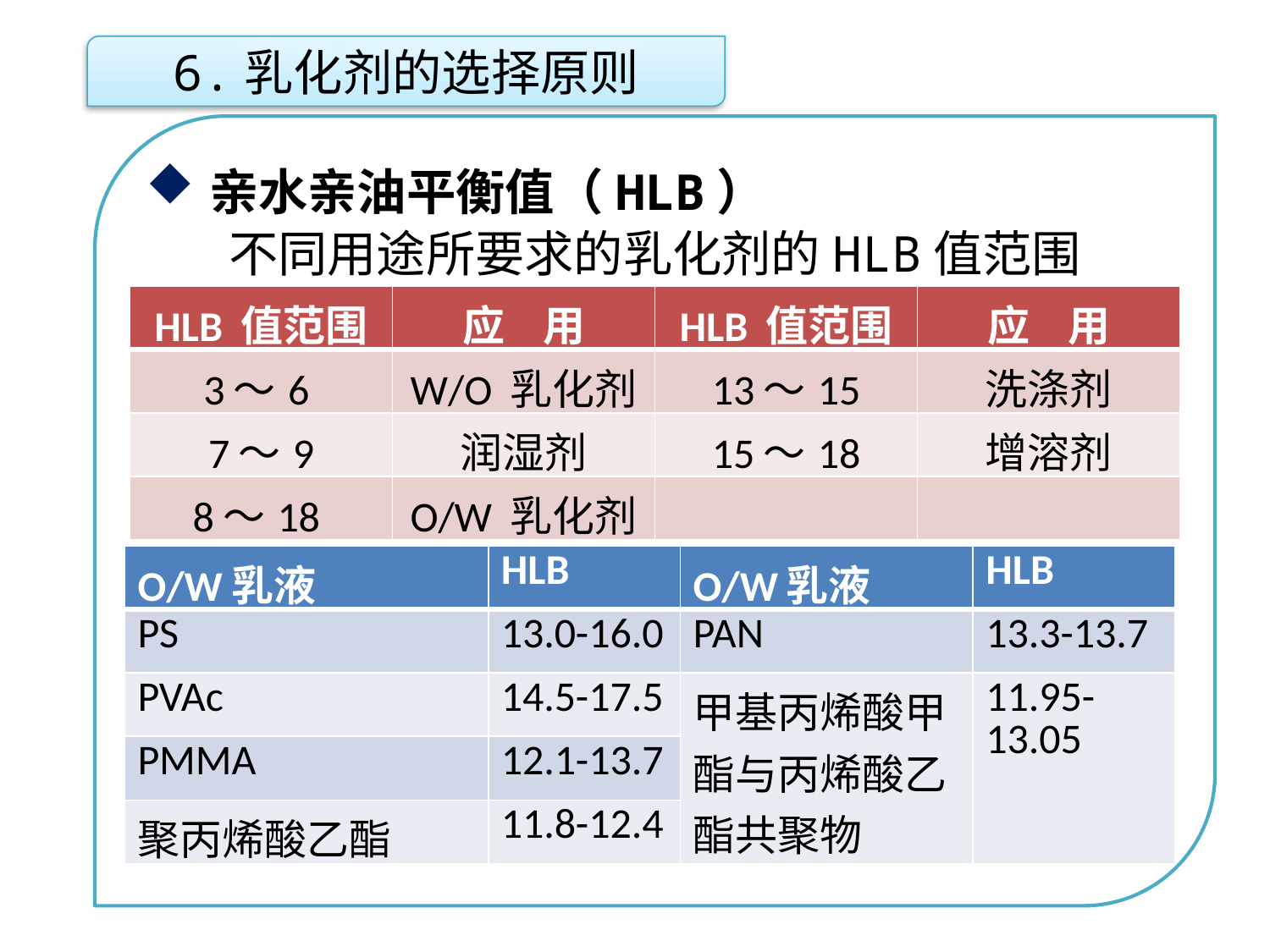

6.乳化剂的选择原则
亲水亲油平衡值（HLB）

不同用途所要求的乳化剂的HLB值范围
点击添加文本
| HLB 值范围 | 应 用 | HLB 值范围 | 应 用 |
| --- | --- | --- | --- |
| 3～6 | W/O 乳化剂 | 13～15 | 洗涤剂 |
| 7～9 | 润湿剂 | 15～18 | 增溶剂 |
| 8～18 | O/W 乳化剂 |  |  |
点击添加文本
| O/W乳液 | HLB | O/W乳液 | HLB |
| --- | --- | --- | --- |
| PS | 13.0-16.0 | PAN | 13.3-13.7 |
| PVAc | 14.5-17.5 | 甲基丙烯酸甲酯与丙烯酸乙酯共聚物 | 11.95-13.05 |
| PMMA | 12.1-13.7 |  |  |
| 聚丙烯酸乙酯 | 11.8-12.4 |  |  |
点击添加文本
点击添加文本